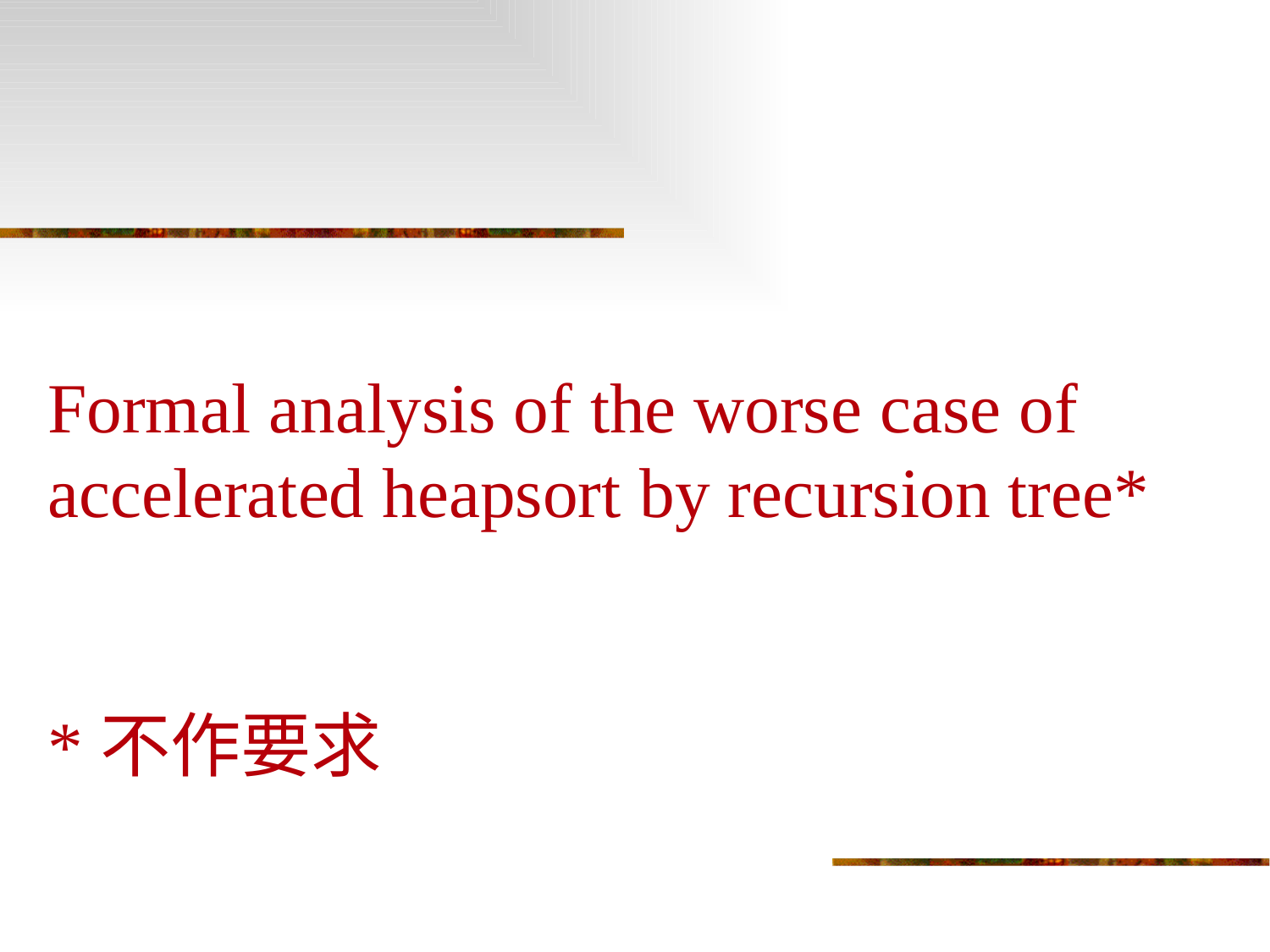

# Formal analysis of the worse case of accelerated heapsort by recursion tree* *不作要求